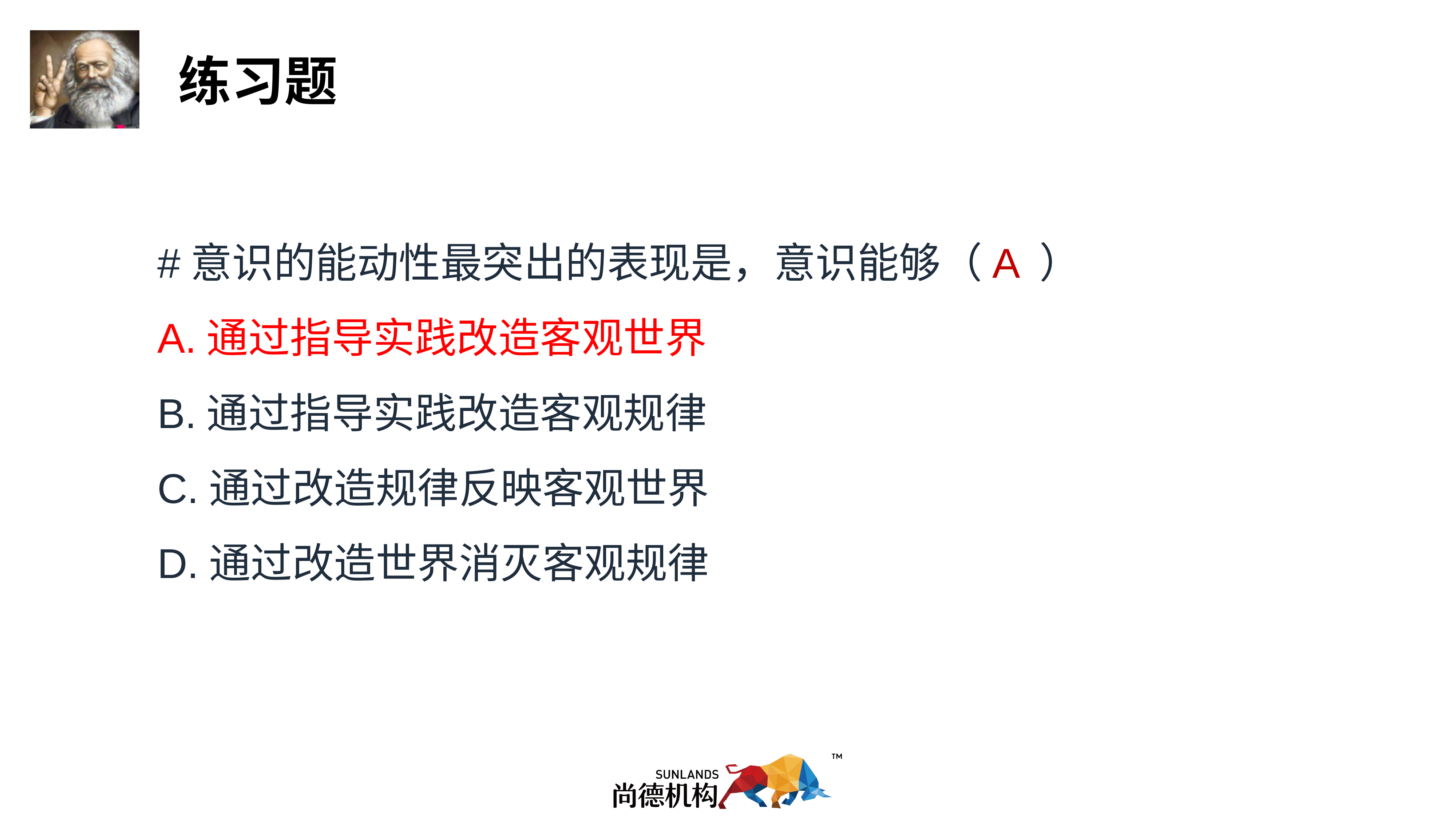

#意识的能动性最突出的表现是，意识能够（A ）
A.通过指导实践改造客观世界
B.通过指导实践改造客观规律
C.通过改造规律反映客观世界
D.通过改造世界消灭客观规律